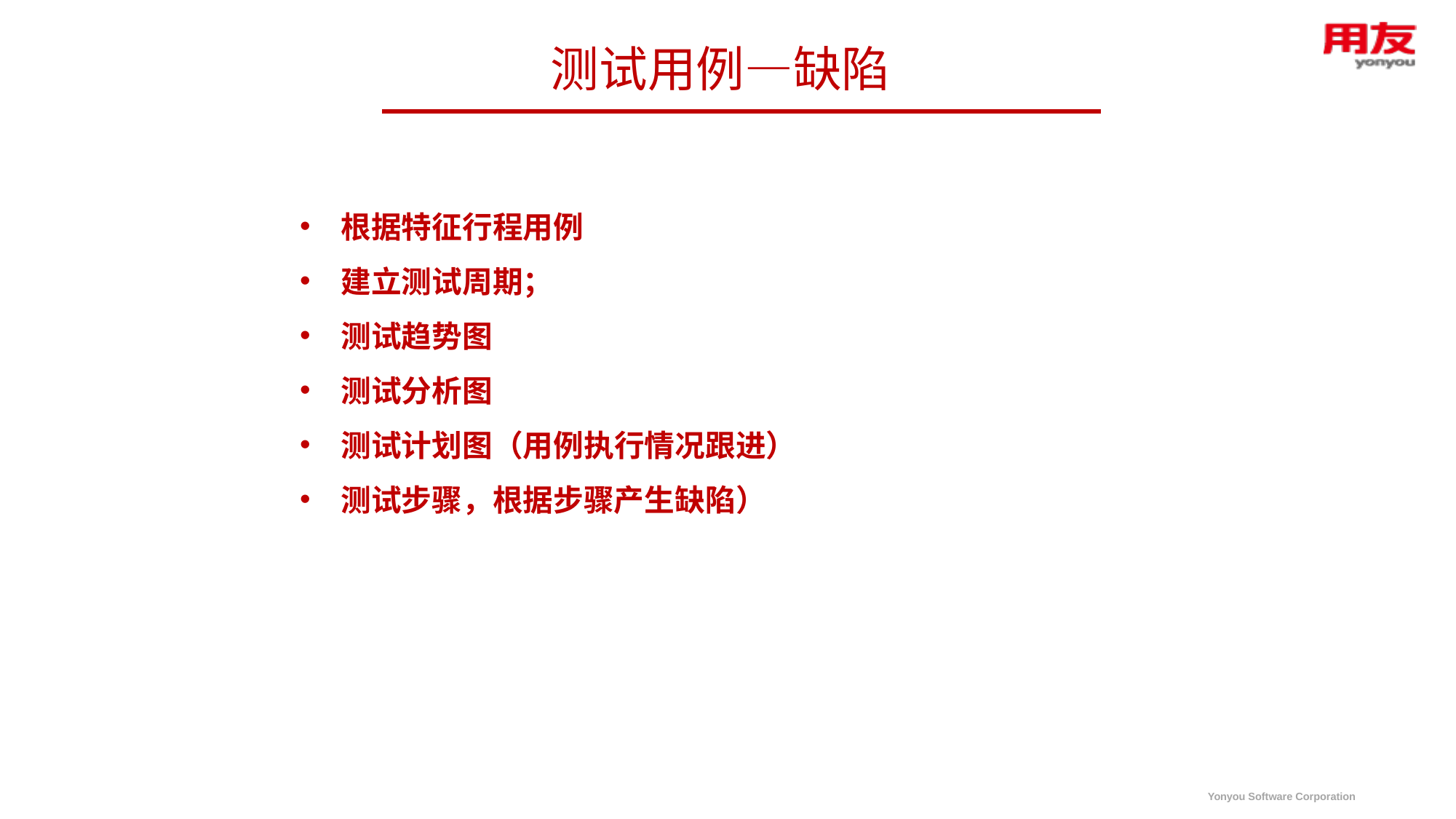

测试用例—缺陷
根据特征行程用例
建立测试周期；
测试趋势图
测试分析图
测试计划图（用例执行情况跟进）
测试步骤，根据步骤产生缺陷）